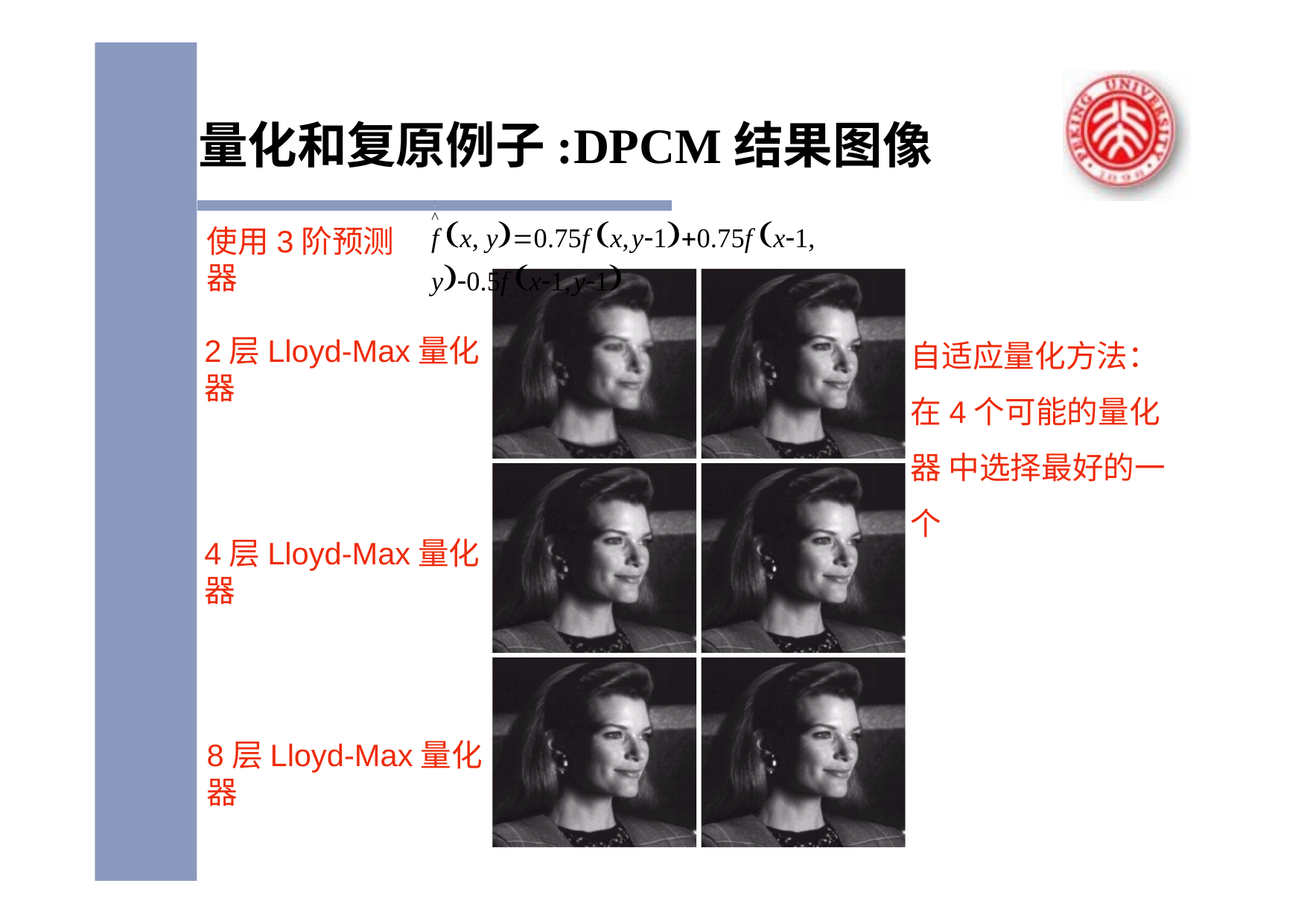

# 量化和复原例子:DPCM结果图像

^
f (x, y)=0.75f (x,y−1)+0.75f (x−1, y)−0.5f (x−1,y−1)
使用3阶预测器

自适应量化方法： 在4个可能的量化器 中选择最好的一个
2层Lloyd-Max量化器
4层Lloyd-Max量化器
8层Lloyd-Max量化器